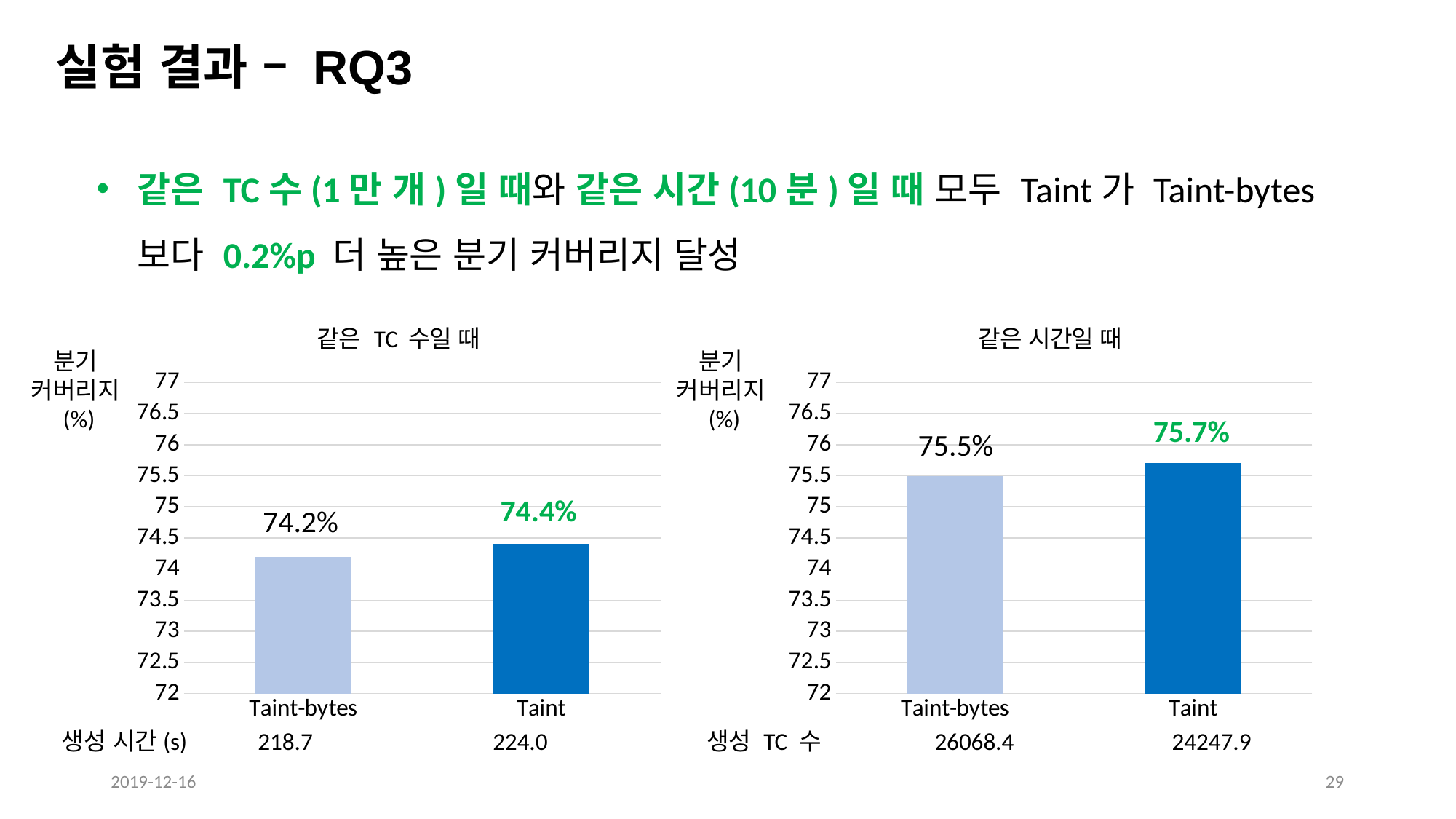

실험 결과 – RQ3
같은 TC수(1만 개)일 때와 같은 시간(10분)일 때 모두 Taint가 Taint-bytes보다 0.2%p 더 높은 분기 커버리지 달성

### Chart: 같은 TC 수일 때

| Category |  |
|---|---|
| Taint-bytes | 74.2 |
| Taint | 74.4 |

### Chart: 같은 시간일 때

| Category |  |
|---|---|
| Taint-bytes | 75.5 |
| Taint | 75.7 |
분기
커버리지
(%)
분기
커버리지
(%)
75.7%
75.5%
74.4%
74.2%
생성 시간(s)             218.7                                 224.0                            생성 TC 수                26068.4                             24247.9
2019-12-16
29